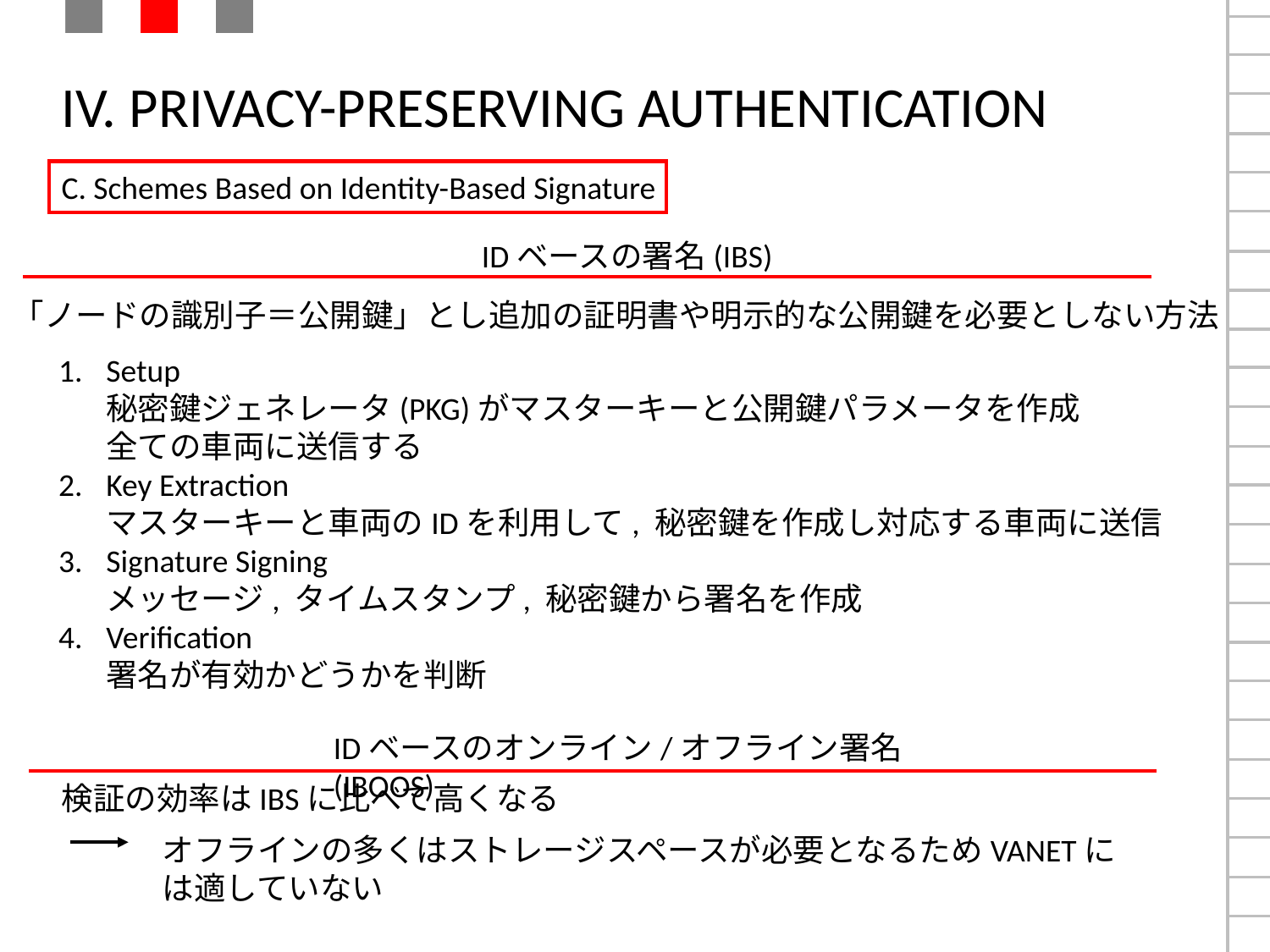

# IV. PRIVACY-PRESERVING AUTHENTICATION
C. Schemes Based on Identity-Based Signature

IDベースの署名(IBS)
「ノードの識別子＝公開鍵」とし追加の証明書や明示的な公開鍵を必要としない方法
Setup
秘密鍵ジェネレータ(PKG)がマスターキーと公開鍵パラメータを作成
全ての車両に送信する
Key Extraction
マスターキーと車両のIDを利用して, 秘密鍵を作成し対応する車両に送信
Signature Signing
メッセージ, タイムスタンプ, 秘密鍵から署名を作成
Verification
署名が有効かどうかを判断
IDベースのオンライン/オフライン署名(IBOOS)
検証の効率はIBSに比べて高くなる
オフラインの多くはストレージスペースが必要となるためVANETには適していない